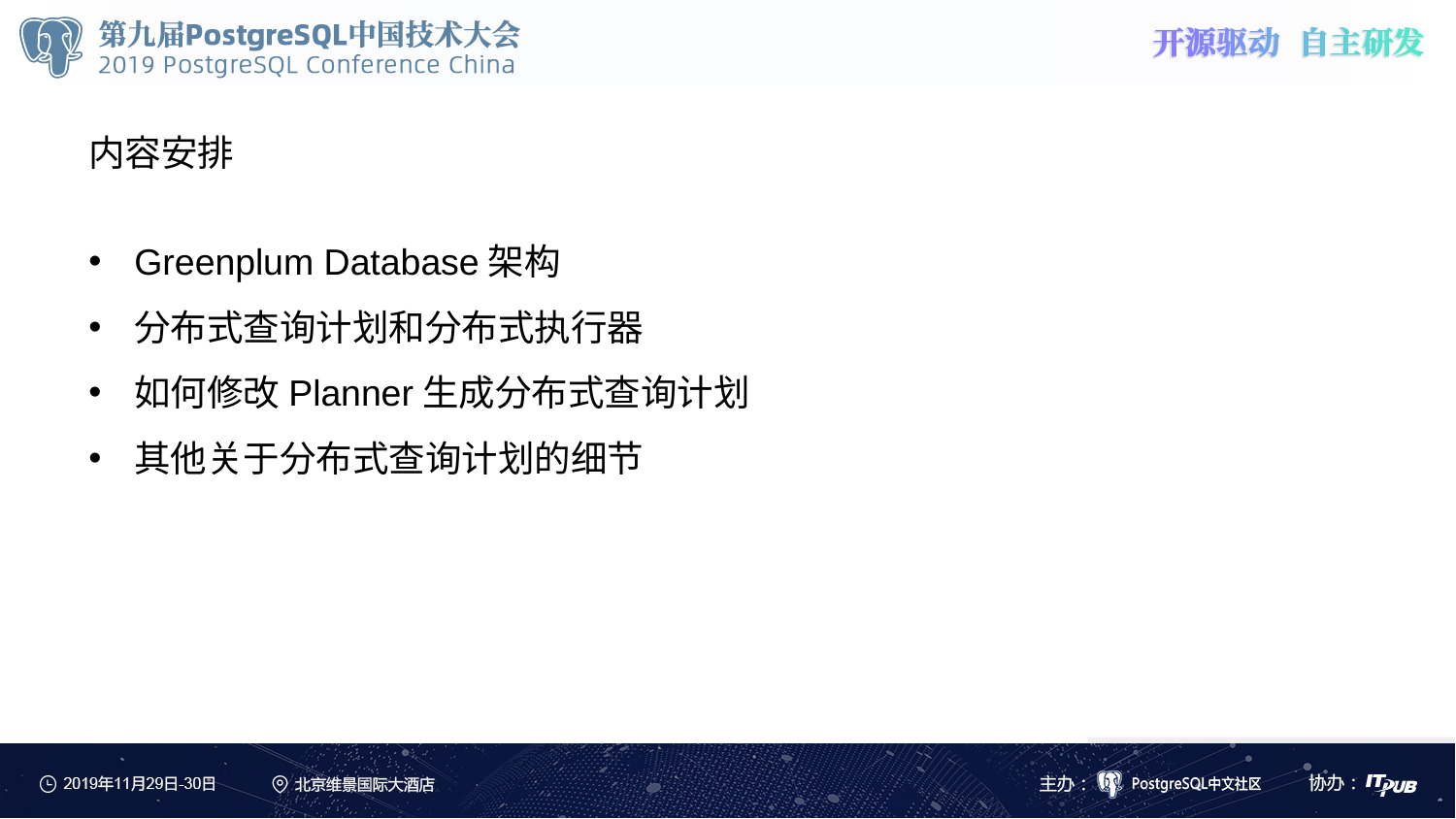

内容安排

Greenplum Database架构
分布式查询计划和分布式执行器
如何修改Planner生成分布式查询计划
其他关于分布式查询计划的细节